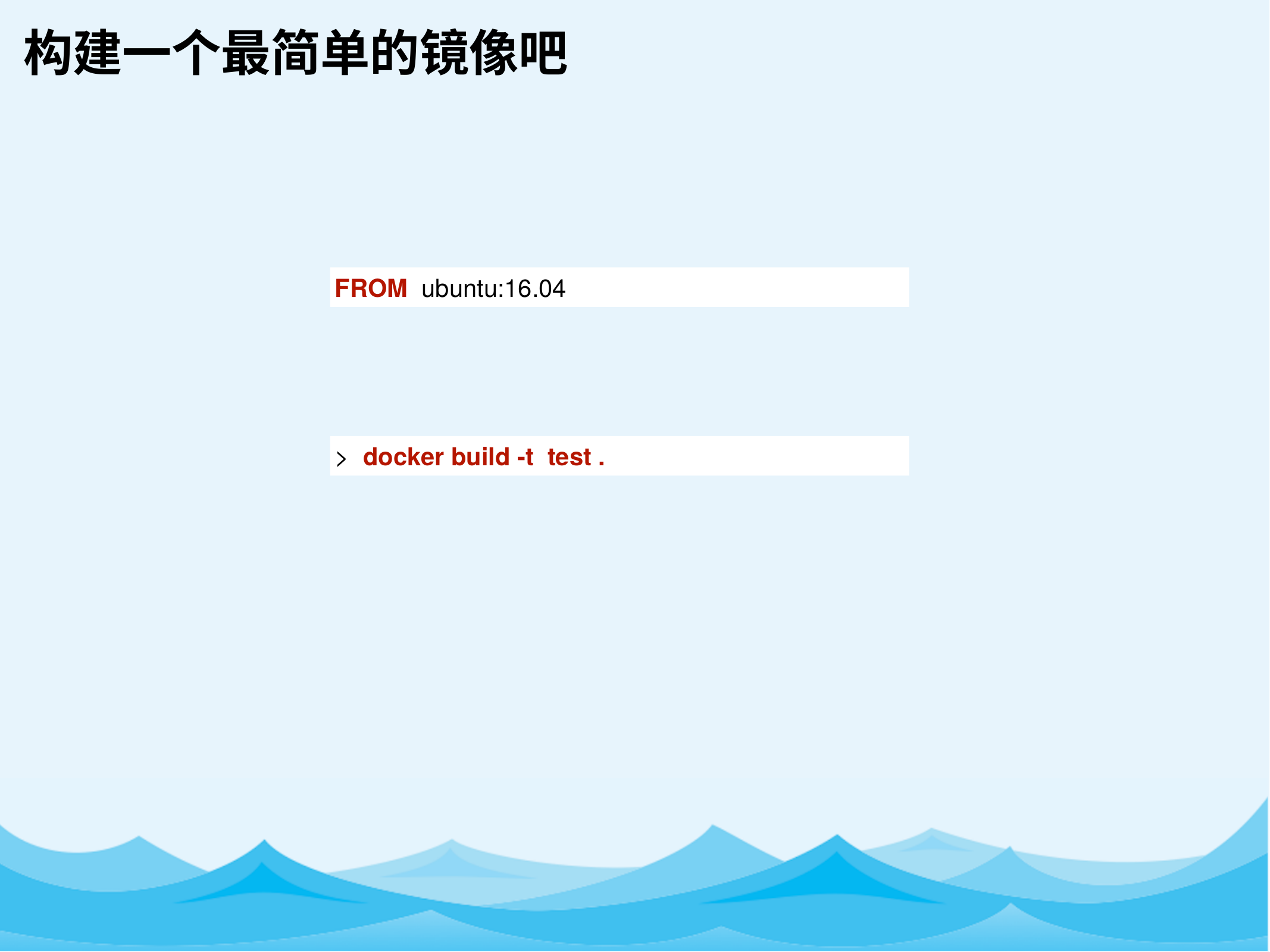

构建一个最简单的镜像吧
FROM  ubuntu:16.04
>  docker build -t  test .